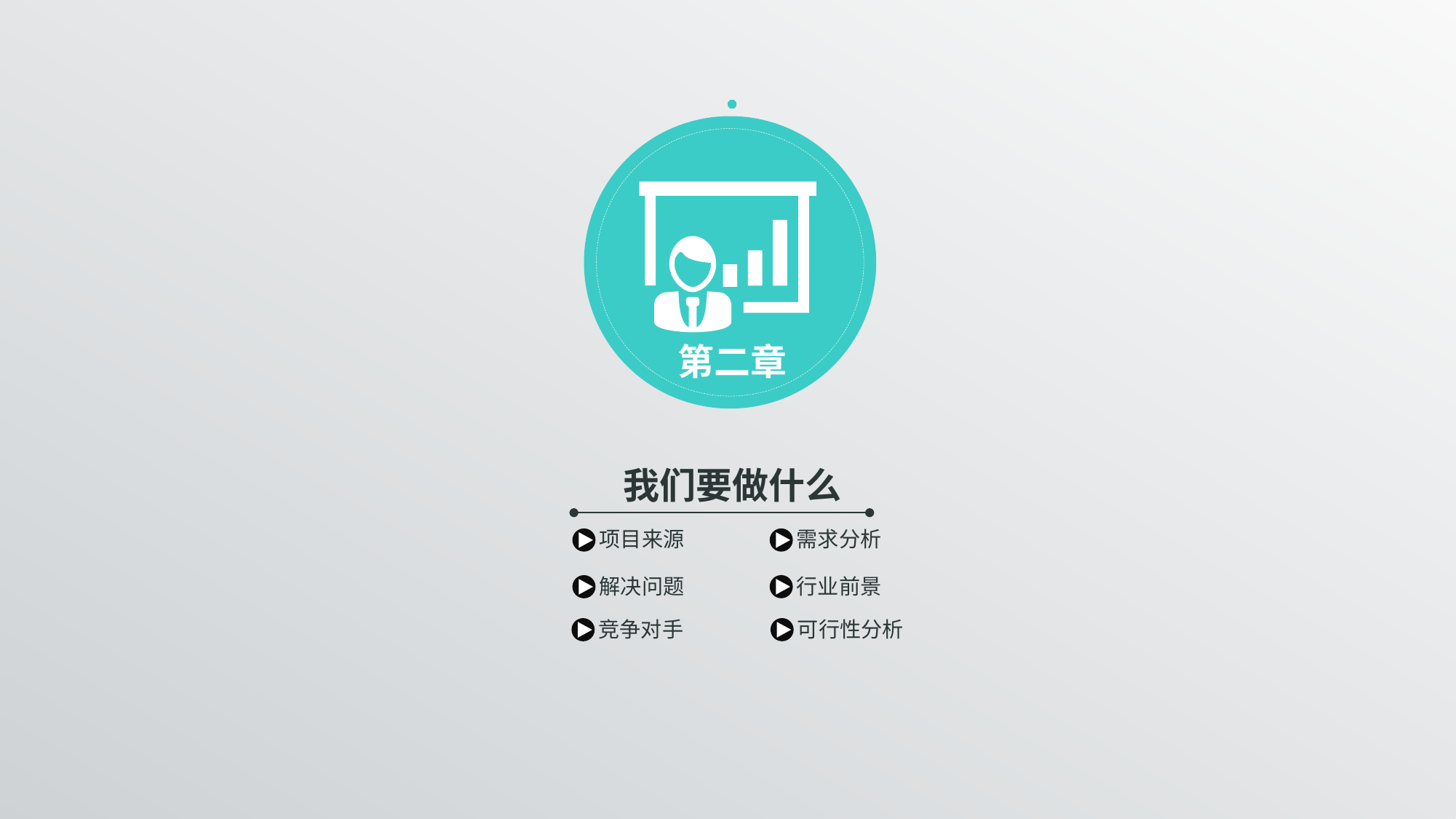

第二章
我们要做什么
项目来源

需求分析

行业前景

解决问题

可行性分析

竞争对手